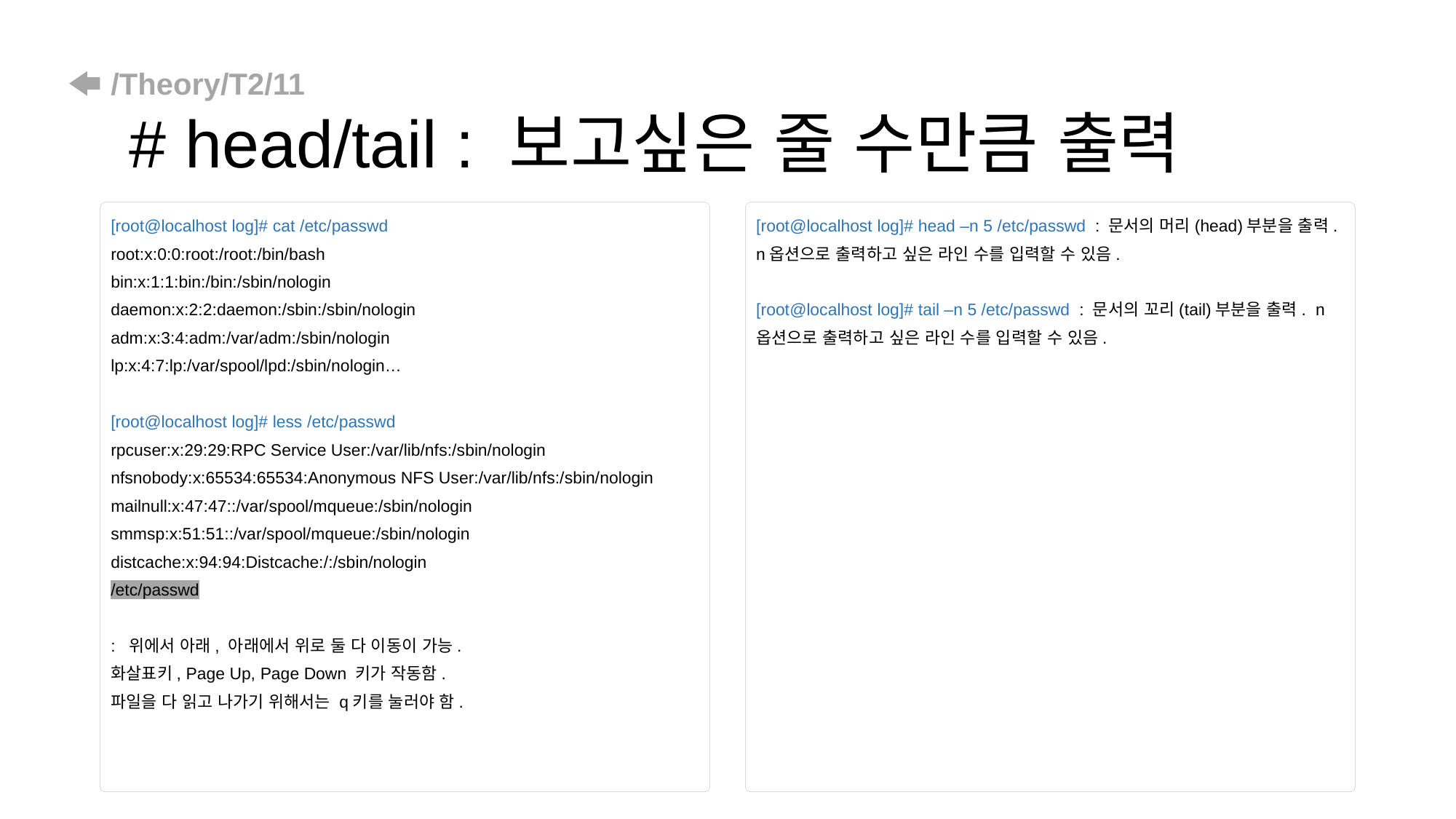

# /Theory/T2/11 # head/tail : 보고싶은 줄 수만큼 출력

[root@localhost log]# cat /etc/passwd
root:x:0:0:root:/root:/bin/bash
bin:x:1:1:bin:/bin:/sbin/nologin
daemon:x:2:2:daemon:/sbin:/sbin/nologin
adm:x:3:4:adm:/var/adm:/sbin/nologin
lp:x:4:7:lp:/var/spool/lpd:/sbin/nologin…

[root@localhost log]# less /etc/passwd
rpcuser:x:29:29:RPC Service User:/var/lib/nfs:/sbin/nologin
nfsnobody:x:65534:65534:Anonymous NFS User:/var/lib/nfs:/sbin/nologin
mailnull:x:47:47::/var/spool/mqueue:/sbin/nologin
smmsp:x:51:51::/var/spool/mqueue:/sbin/nologin
distcache:x:94:94:Distcache:/:/sbin/nologin
/etc/passwd

:  위에서 아래, 아래에서 위로 둘 다 이동이 가능.
화살표키, Page Up, Page Down 키가 작동함.
파일을 다 읽고 나가기 위해서는 q키를 눌러야 함.

[root@localhost log]# head –n 5 /etc/passwd  : 문서의 머리(head)부분을 출력.  n옵션으로 출력하고 싶은 라인 수를 입력할 수 있음.

[root@localhost log]# tail –n 5 /etc/passwd  : 문서의 꼬리(tail)부분을 출력.  n옵션으로 출력하고 싶은 라인 수를 입력할 수 있음.